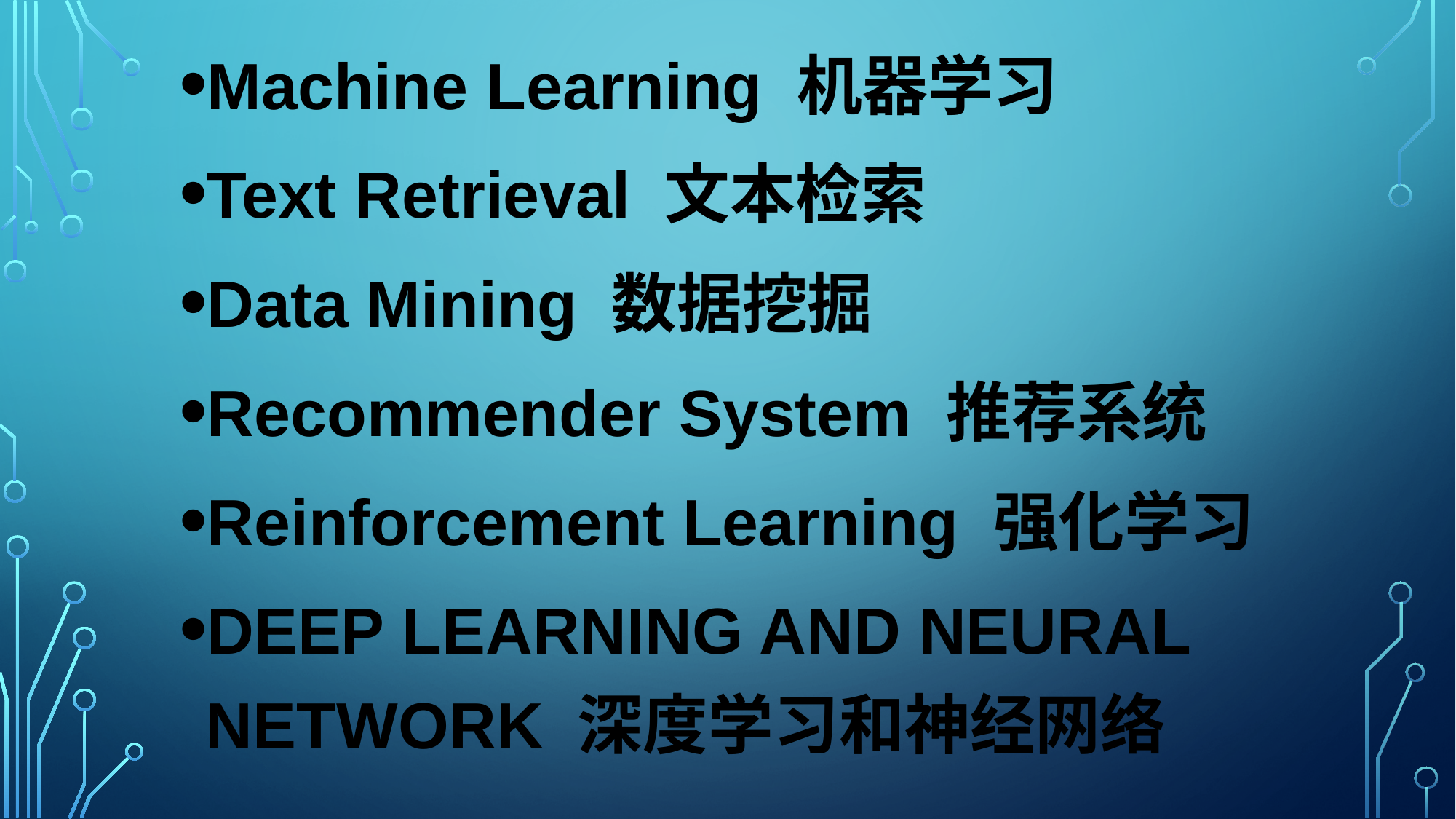

Machine Learning 机器学习
Text Retrieval 文本检索
Data Mining 数据挖掘
Recommender System 推荐系统
Reinforcement Learning 强化学习
DEEP LEARNING AND NEURAL NETWORK 深度学习和神经网络